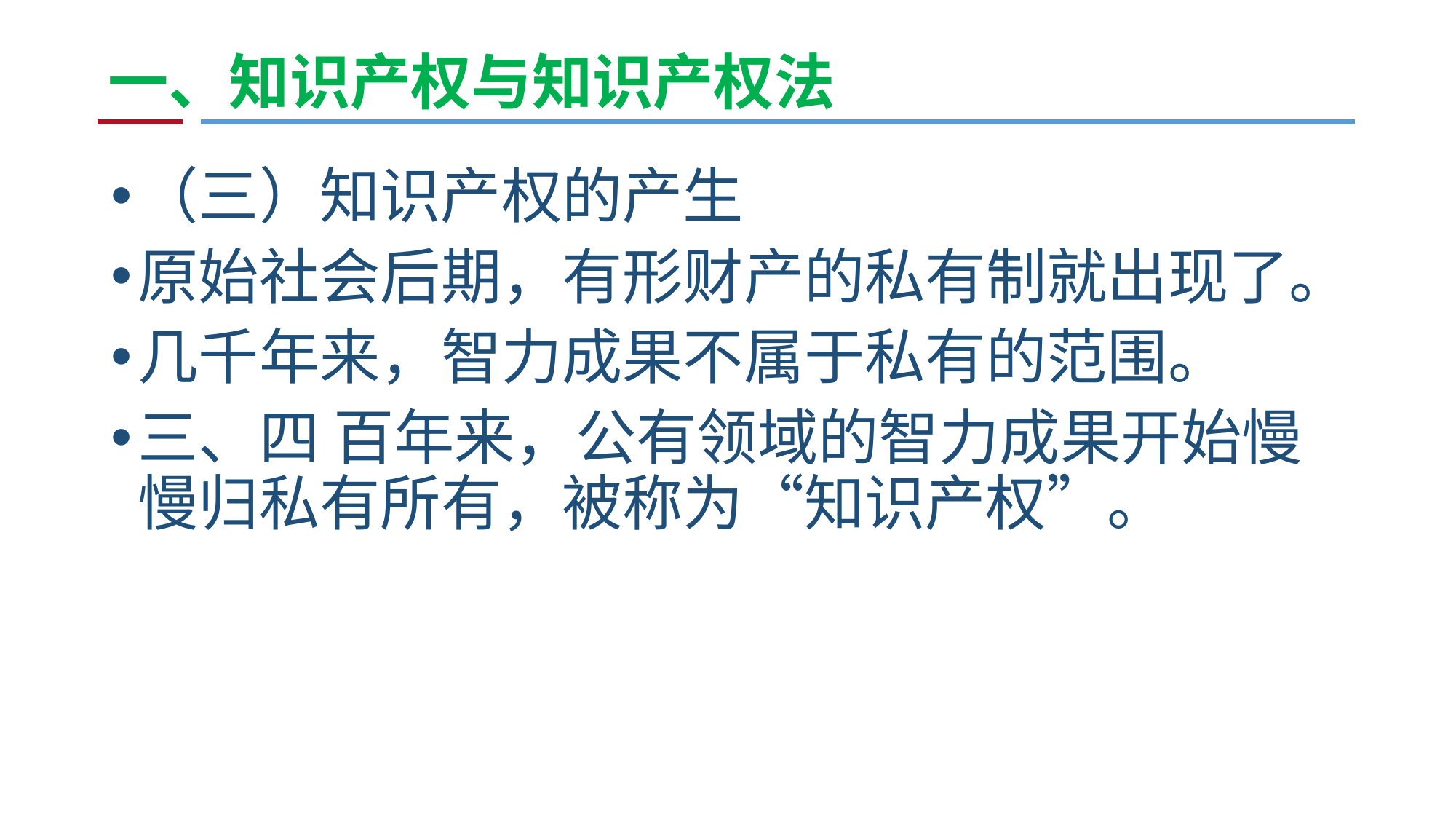

# 一、知识产权与知识产权法
（三）知识产权的产生
原始社会后期，有形财产的私有制就出现了。
几千年来，智力成果不属于私有的范围。
三、四 百年来，公有领域的智力成果开始慢慢归私有所有，被称为“知识产权”。